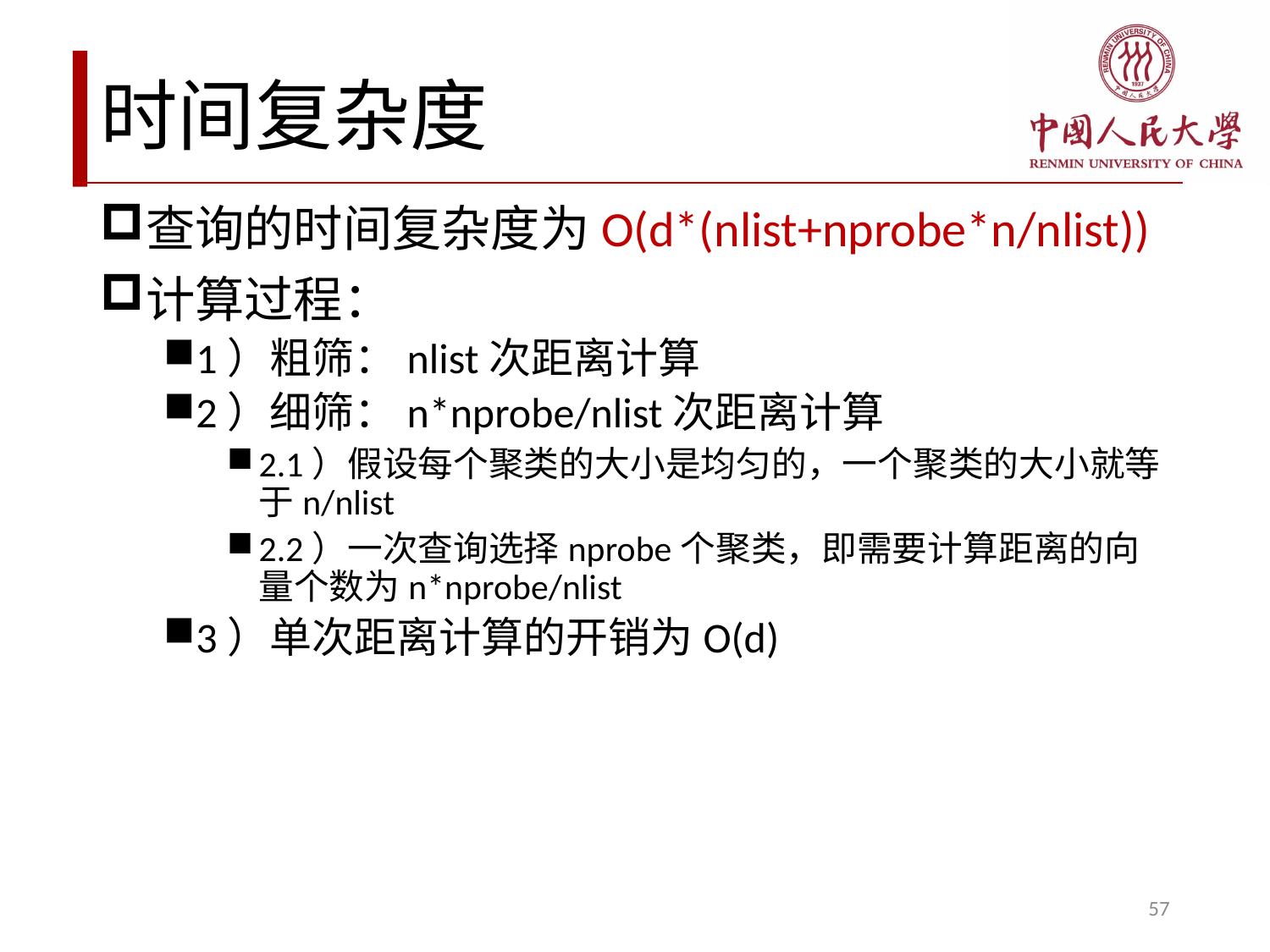

# 时间复杂度
查询的时间复杂度为O(d*(nlist+nprobe*n/nlist))
计算过程：
1）粗筛：nlist次距离计算
2）细筛：n*nprobe/nlist次距离计算
2.1）假设每个聚类的大小是均匀的，一个聚类的大小就等于n/nlist
2.2）一次查询选择nprobe个聚类，即需要计算距离的向量个数为n*nprobe/nlist
3）单次距离计算的开销为O(d)

57